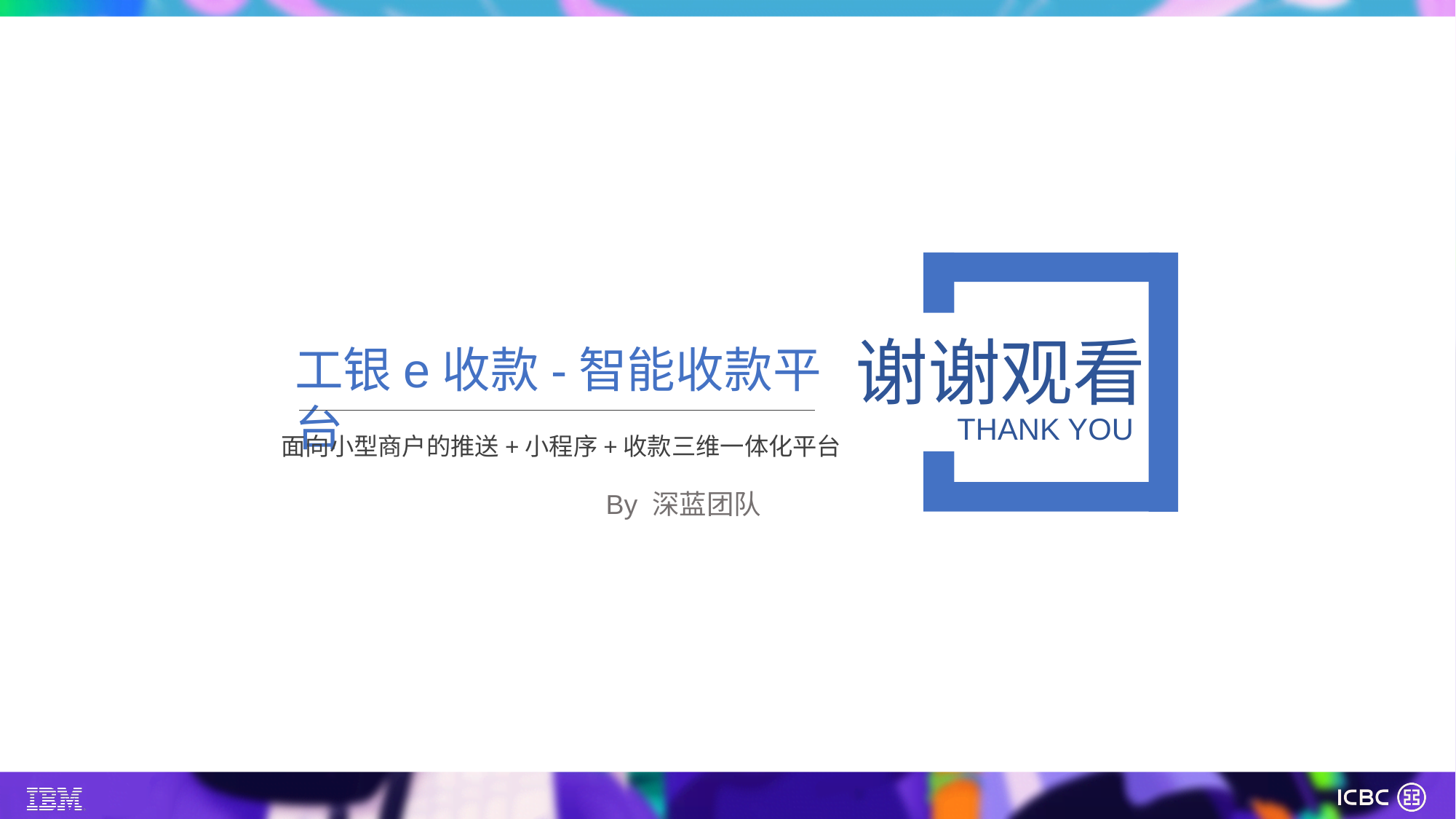

谢谢观看
工银e收款-智能收款平台

THANK YOU
面向小型商户的推送+小程序+收款三维一体化平台

By 深蓝团队